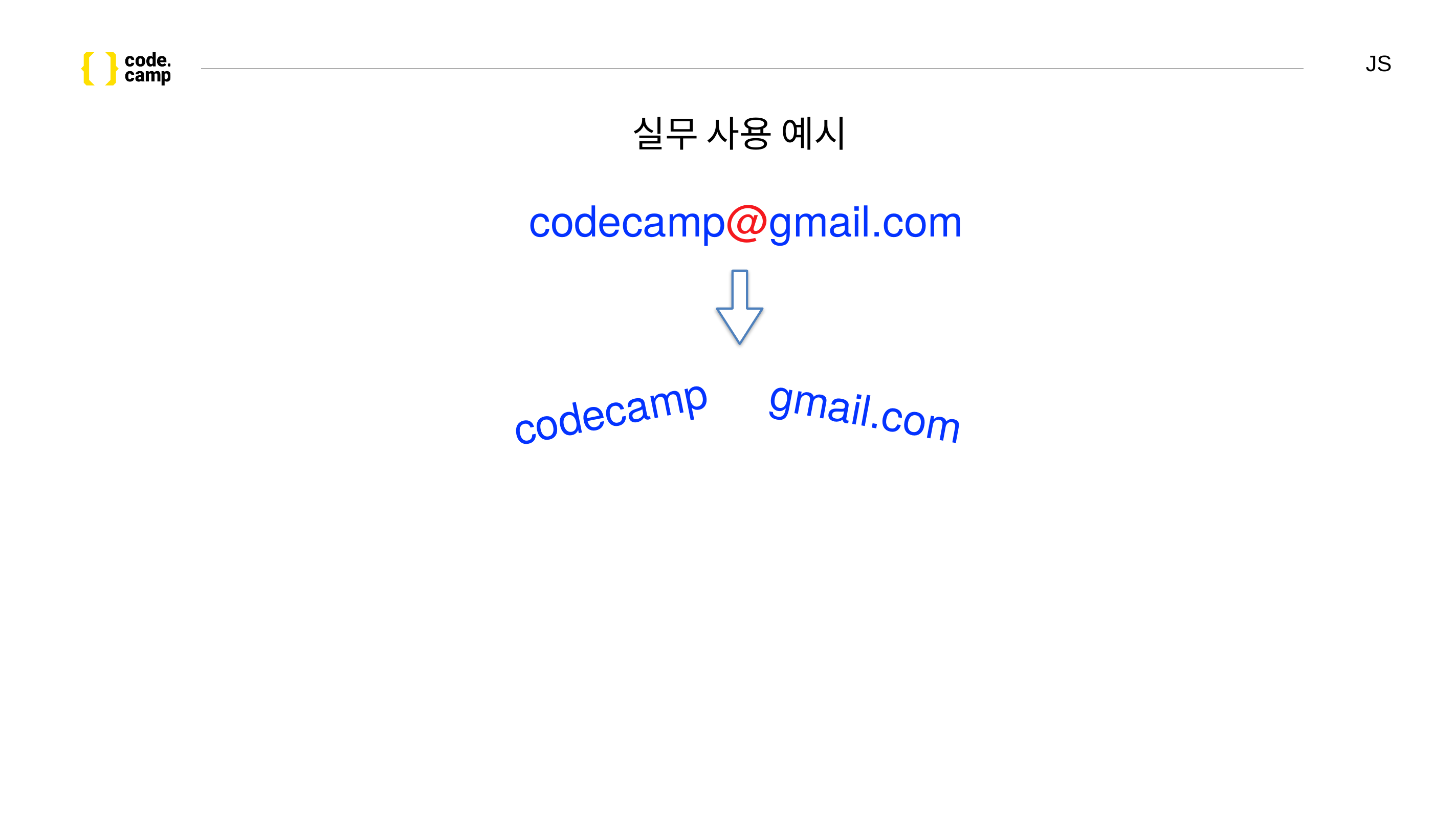

# JS

실무 사용 예시
codecamp@gmail.com

codecamp
gmail.com